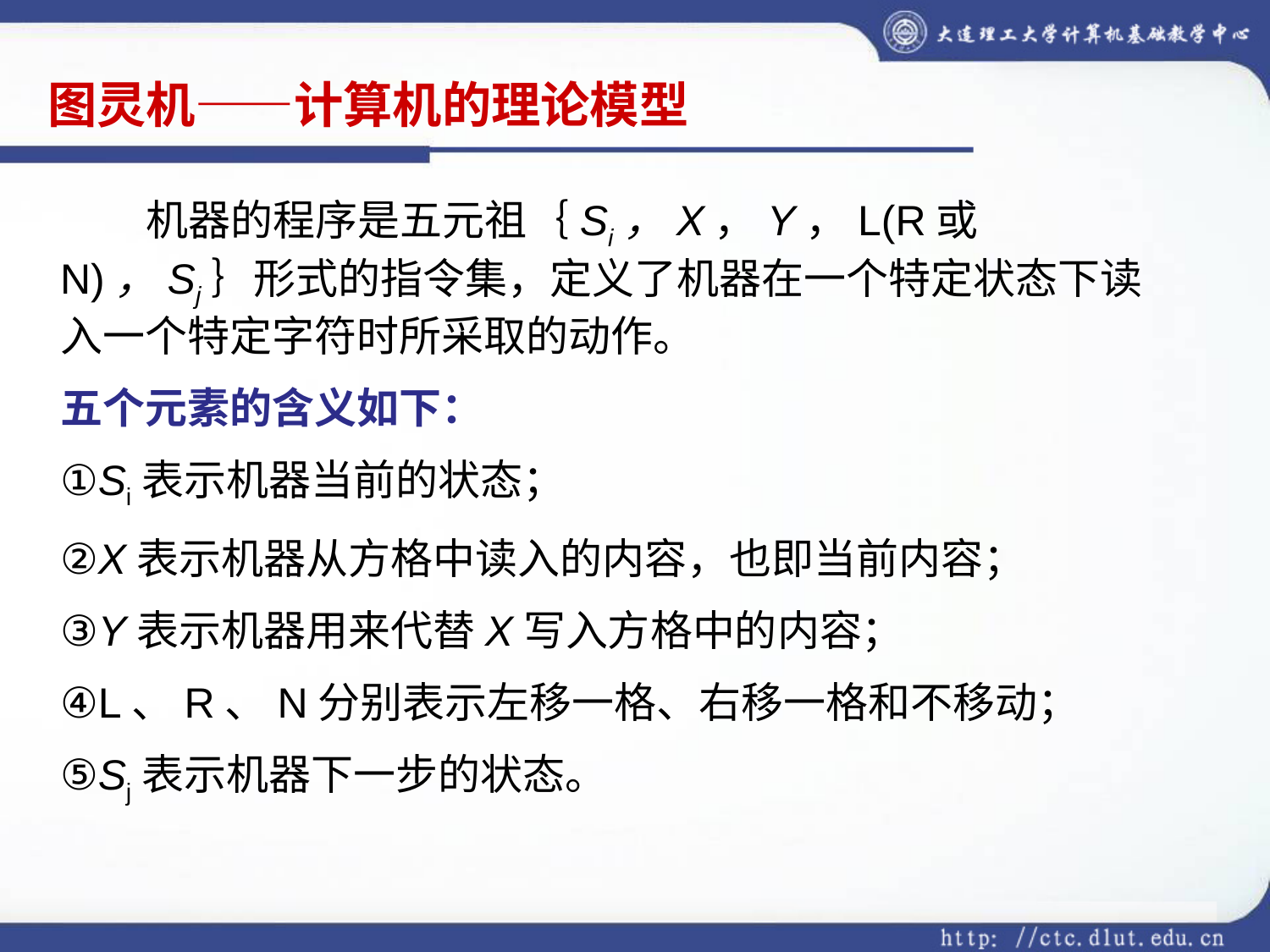

# 图灵机——计算机的理论模型
        机器的程序是五元祖｛Si，X，Y，L(R或N)，Sj｝形式的指令集，定义了机器在一个特定状态下读入一个特定字符时所采取的动作。
五个元素的含义如下：
①Si表示机器当前的状态；
②X表示机器从方格中读入的内容，也即当前内容；
③Y表示机器用来代替X写入方格中的内容；
④L、R、N分别表示左移一格、右移一格和不移动；
⑤Sj表示机器下一步的状态。